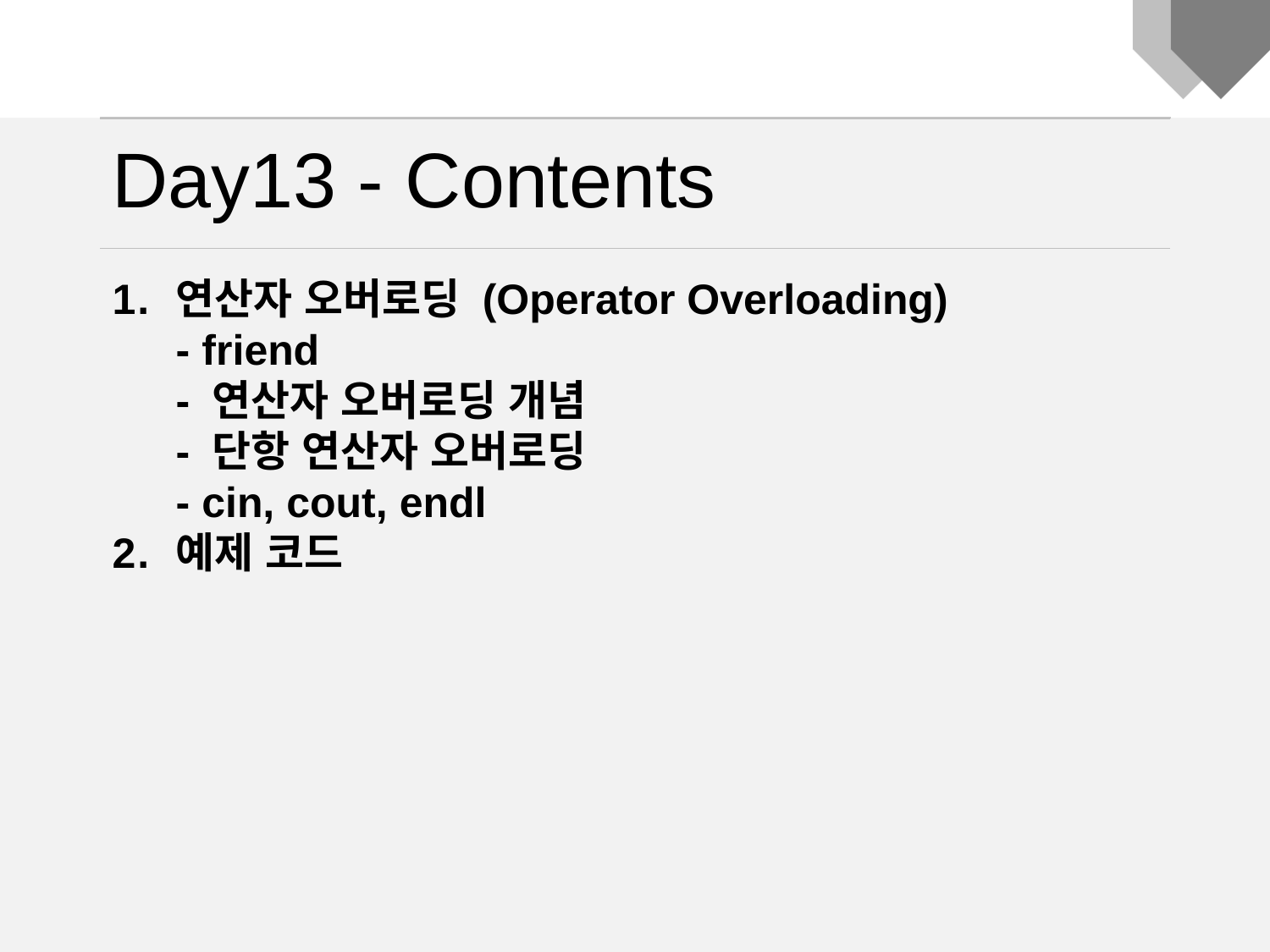

Day13 - Contents
연산자 오버로딩 (Operator Overloading)
- friend
- 연산자 오버로딩 개념
- 단항 연산자 오버로딩
- cin, cout, endl
예제 코드